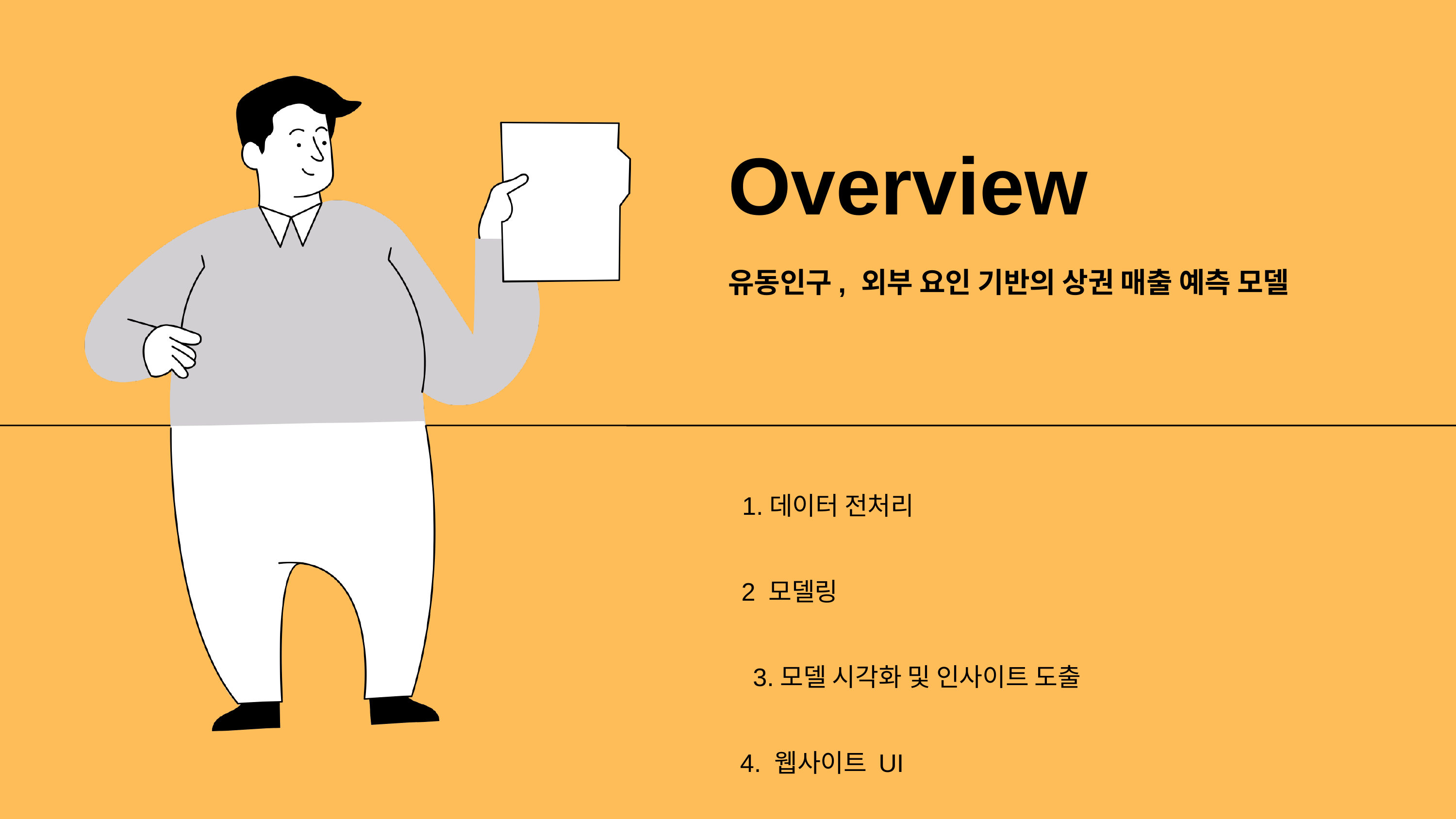

Overview
유동인구, 외부 요인 기반의 상권 매출 예측 모델

1.데이터 전처리
2 모델링
3.모델 시각화 및 인사이트 도출
4. 웹사이트 UI